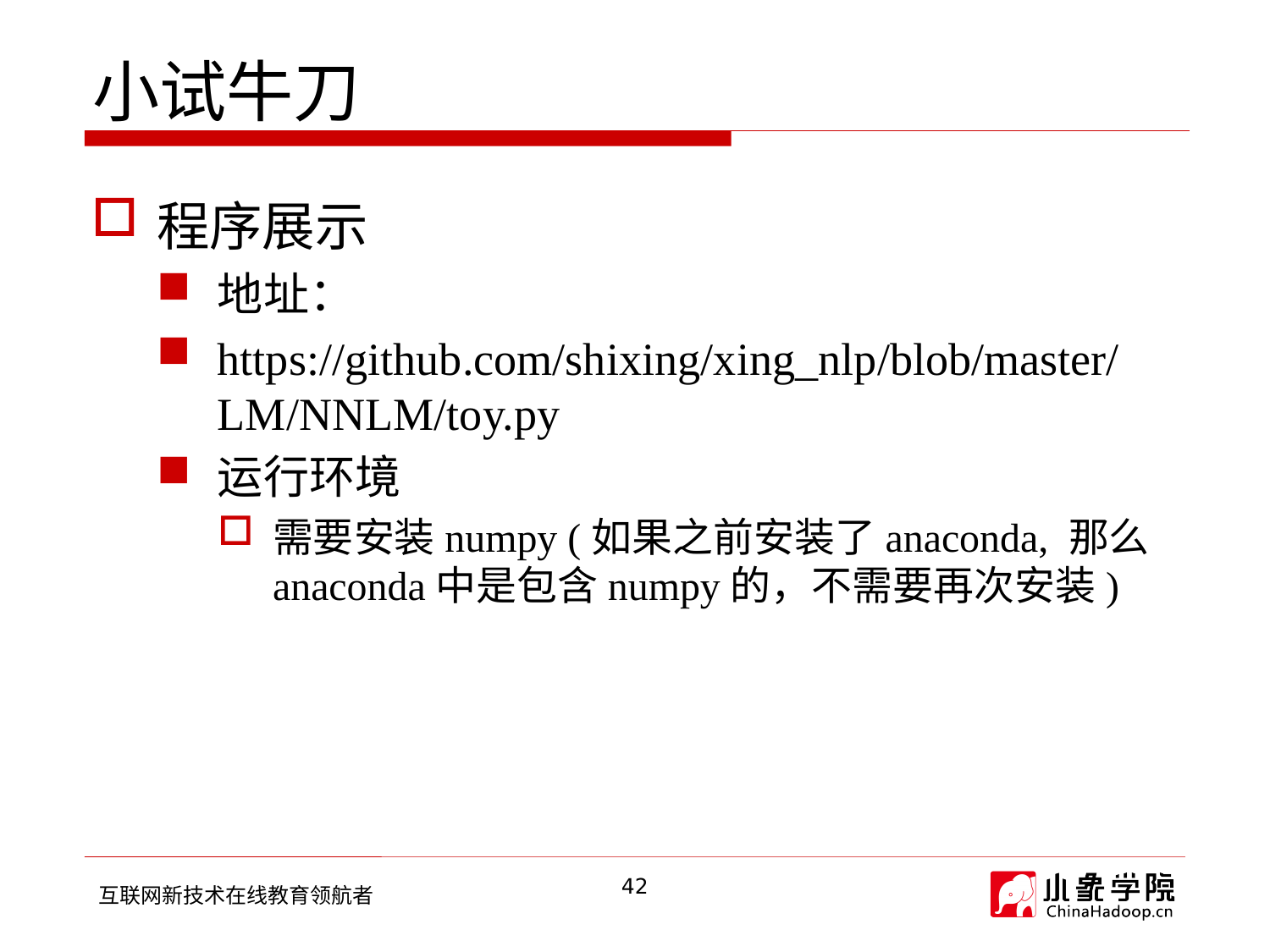

# 小试牛刀
程序展示
地址：
https://github.com/shixing/xing_nlp/blob/master/LM/NNLM/toy.py
运行环境
需要安装numpy (如果之前安装了anaconda, 那么anaconda中是包含numpy的，不需要再次安装)
42